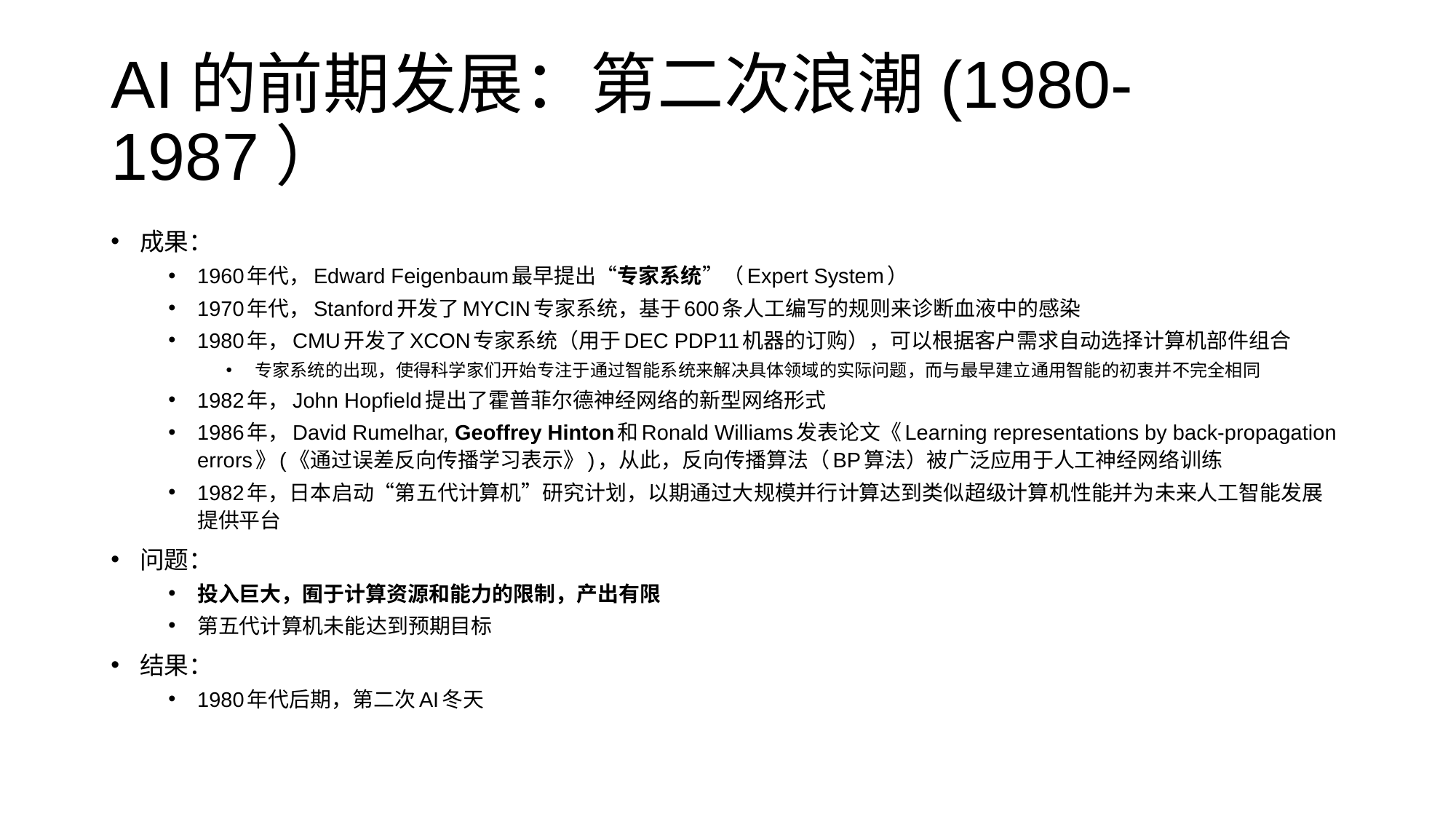

# AI的前期发展：第二次浪潮(1980-1987）
成果：
1960年代，Edward Feigenbaum最早提出“专家系统”（Expert System）
1970年代，Stanford开发了MYCIN专家系统，基于600条人工编写的规则来诊断血液中的感染
1980年，CMU开发了XCON专家系统（用于DEC PDP11机器的订购），可以根据客户需求自动选择计算机部件组合
专家系统的出现，使得科学家们开始专注于通过智能系统来解决具体领域的实际问题，而与最早建立通用智能的初衷并不完全相同
1982年，John Hopfield提出了霍普菲尔德神经网络的新型网络形式
1986年，David Rumelhar, Geoffrey Hinton和Ronald Williams发表论文《Learning representations by back-propagation errors》(《通过误差反向传播学习表示》)，从此，反向传播算法（BP算法）被广泛应用于人工神经网络训练
1982年，日本启动“第五代计算机”研究计划，以期通过大规模并行计算达到类似超级计算机性能并为未来人工智能发展提供平台
问题：
投入巨大，囿于计算资源和能力的限制，产出有限
第五代计算机未能达到预期目标
结果：
1980年代后期，第二次AI冬天